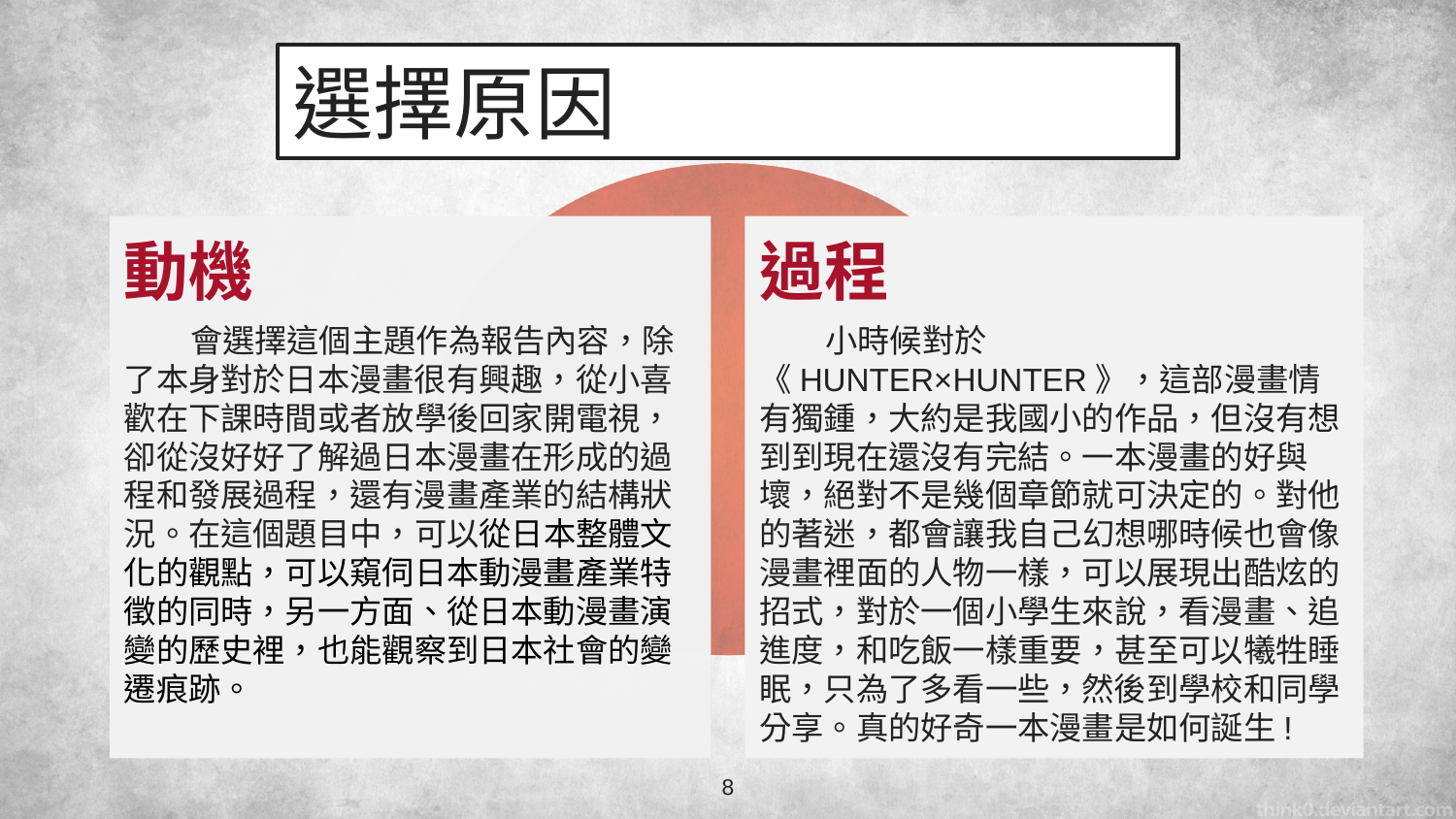

# 選擇原因
動機
        會選擇這個主題作為報告內容，除了本身對於日本漫畫很有興趣，從小喜歡在下課時間或者放學後回家開電視，卻從沒好好了解過日本漫畫在形成的過程和發展過程，還有漫畫產業的結構狀況。在這個題目中，可以從日本整體文化的觀點，可以窺伺日本動漫畫產業特徵的同時，另一方面、從日本動漫畫演變的歷史裡，也能觀察到日本社會的變遷痕跡。
過程
        小時候對於《HUNTER×HUNTER》，這部漫畫情有獨鍾，大約是我國小的作品，但沒有想到到現在還沒有完結。一本漫畫的好與壞，絕對不是幾個章節就可決定的。對他的著迷，都會讓我自己幻想哪時候也會像漫畫裡面的人物一樣，可以展現出酷炫的招式，對於一個小學生來說，看漫畫、追進度，和吃飯一樣重要，甚至可以犧牲睡眠，只為了多看一些，然後到學校和同學分享。真的好奇一本漫畫是如何誕生!

8